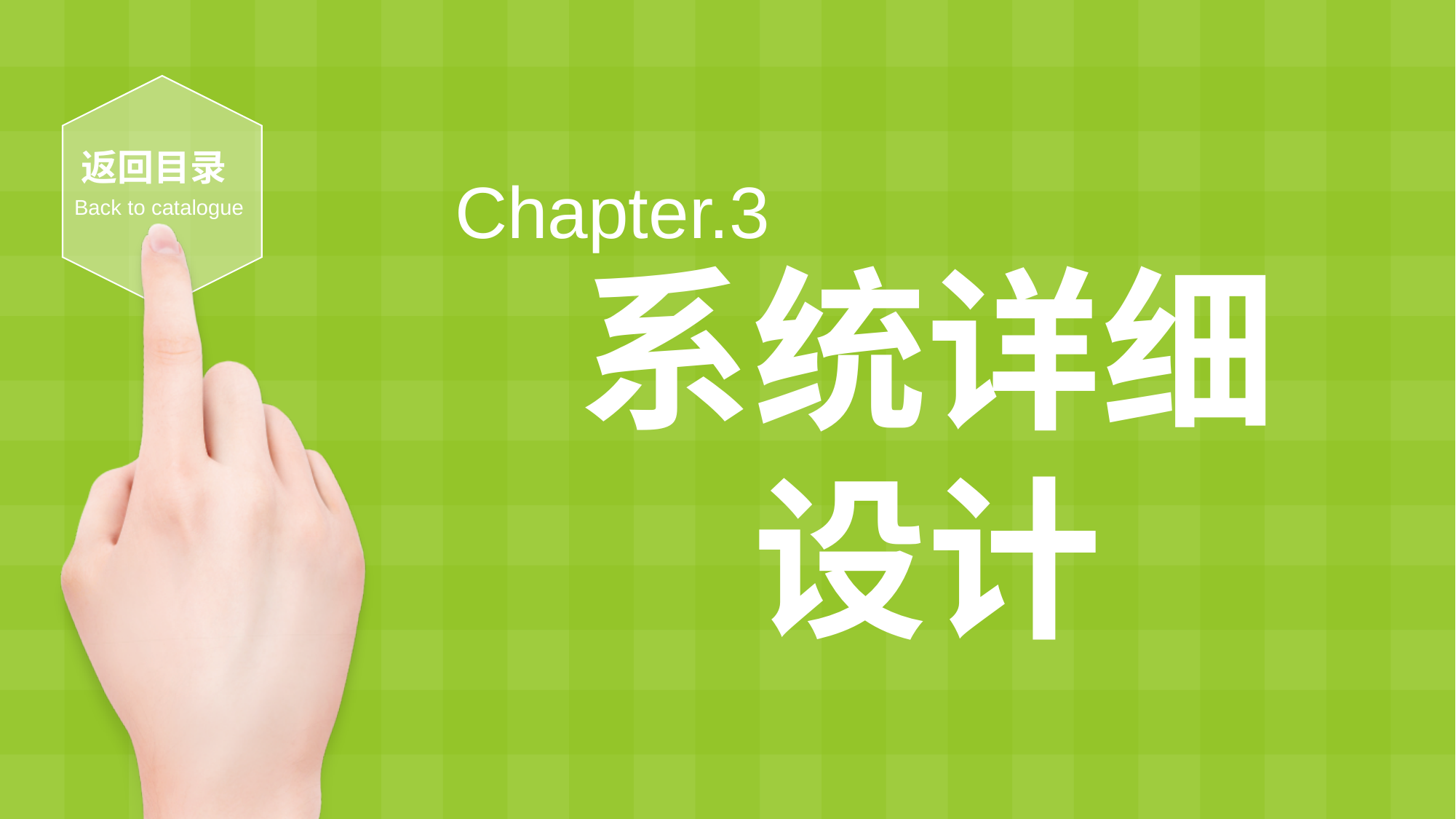

返回目录
Back to catalogue
Chapter.3
系统详细
设计